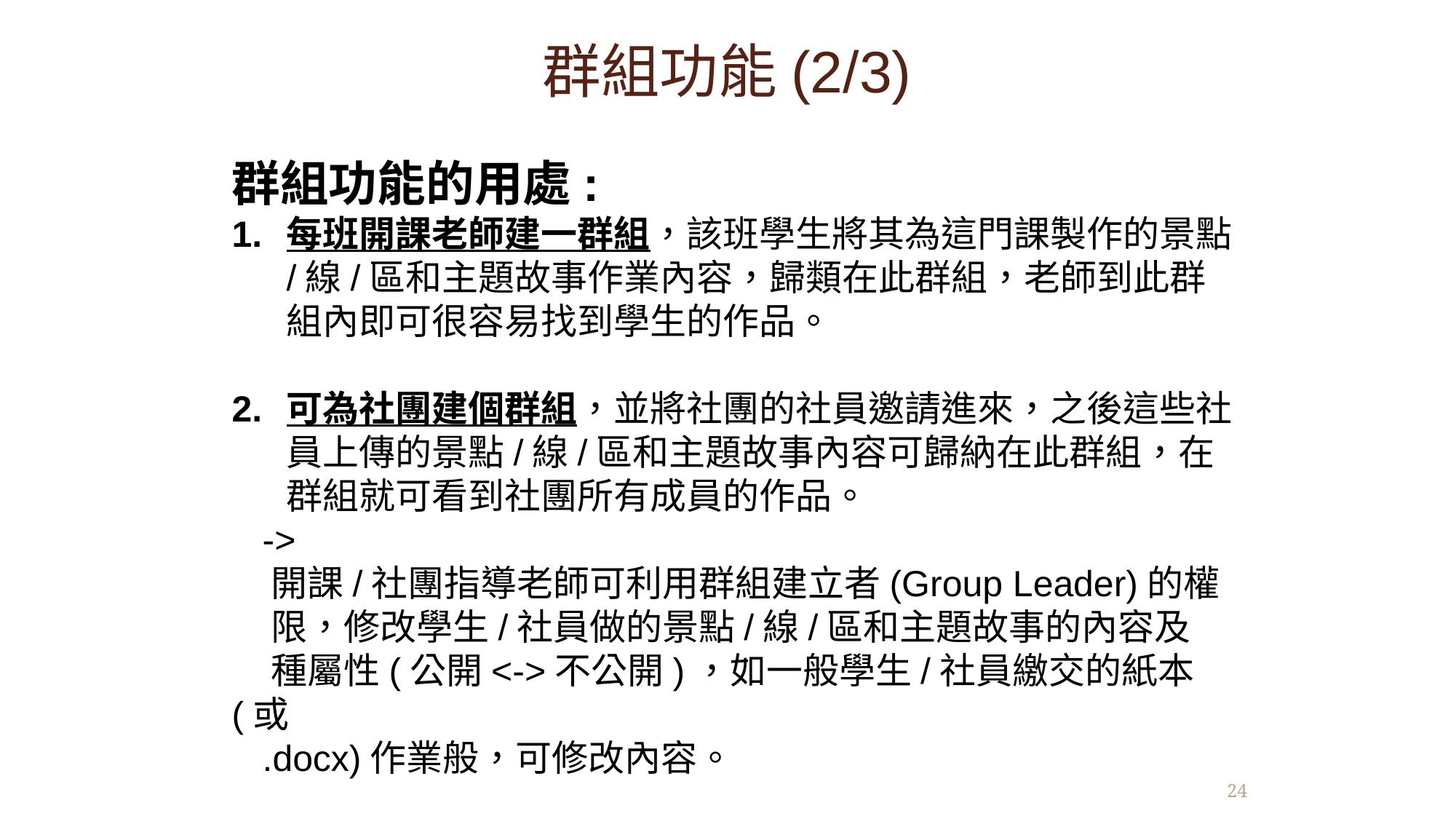

# 群組功能(2/3)
群組功能的用處:
每班開課老師建一群組，該班學生將其為這門課製作的景點/線/區和主題故事作業內容，歸類在此群組，老師到此群組內即可很容易找到學生的作品。

可為社團建個群組，並將社團的社員邀請進來，之後這些社員上傳的景點/線/區和主題故事內容可歸納在此群組，在群組就可看到社團所有成員的作品。
   ->
   開課/社團指導老師可利用群組建立者(Group Leader)的權
   限，修改學生/社員做的景點/線/區和主題故事的內容及
   種屬性(公開<->不公開)，如一般學生/社員繳交的紙本(或
   .docx)作業般，可修改內容。
24